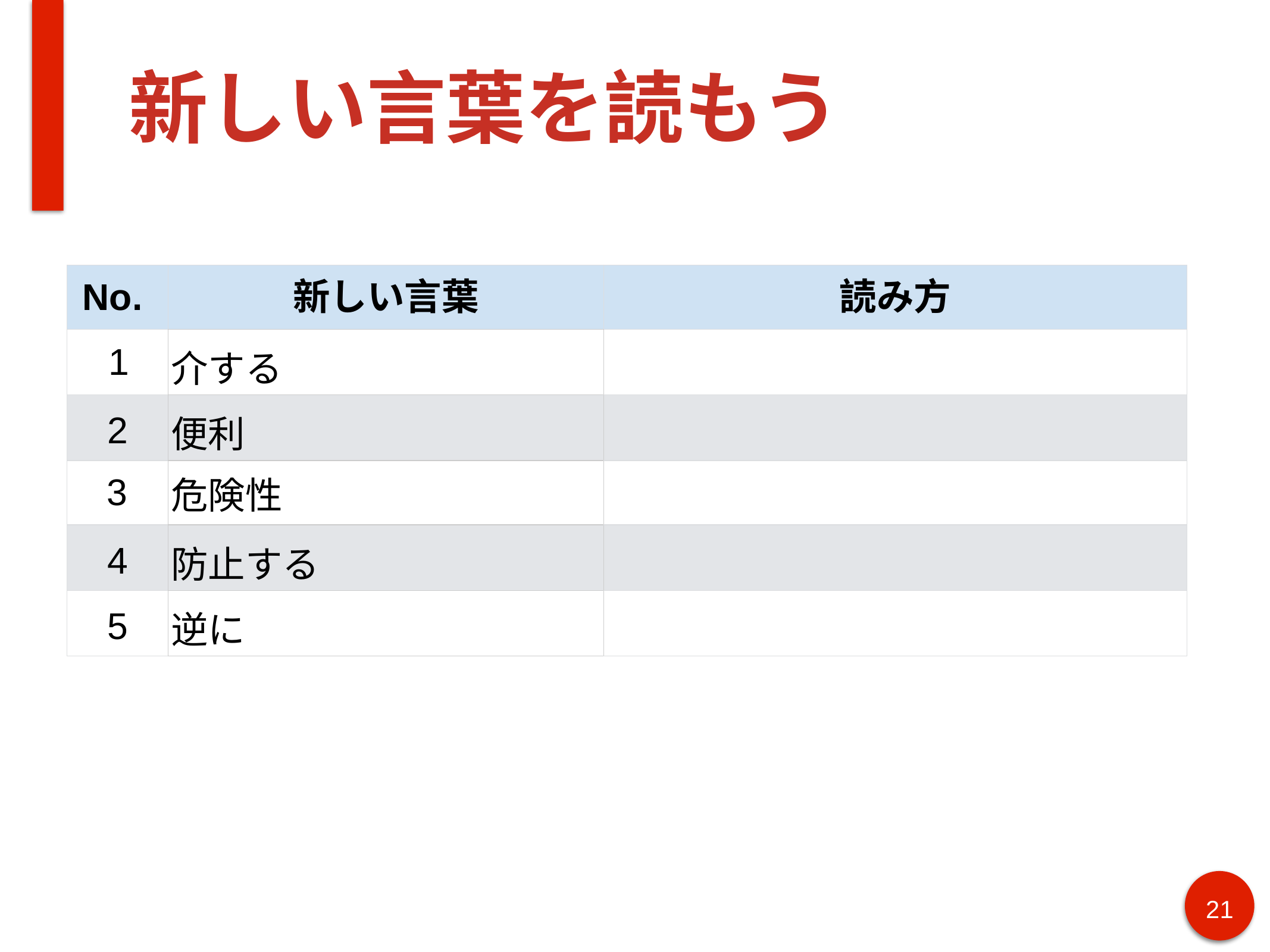

# 新しい言葉を読もう
| No. | 新しい言葉 | 読み方 |
| --- | --- | --- |
| 1 | 介する |  |
| 2 | 便利 |  |
| 3 | 危険性 |  |
| 4 | 防止する |  |
| 5 | 逆に |  |
21